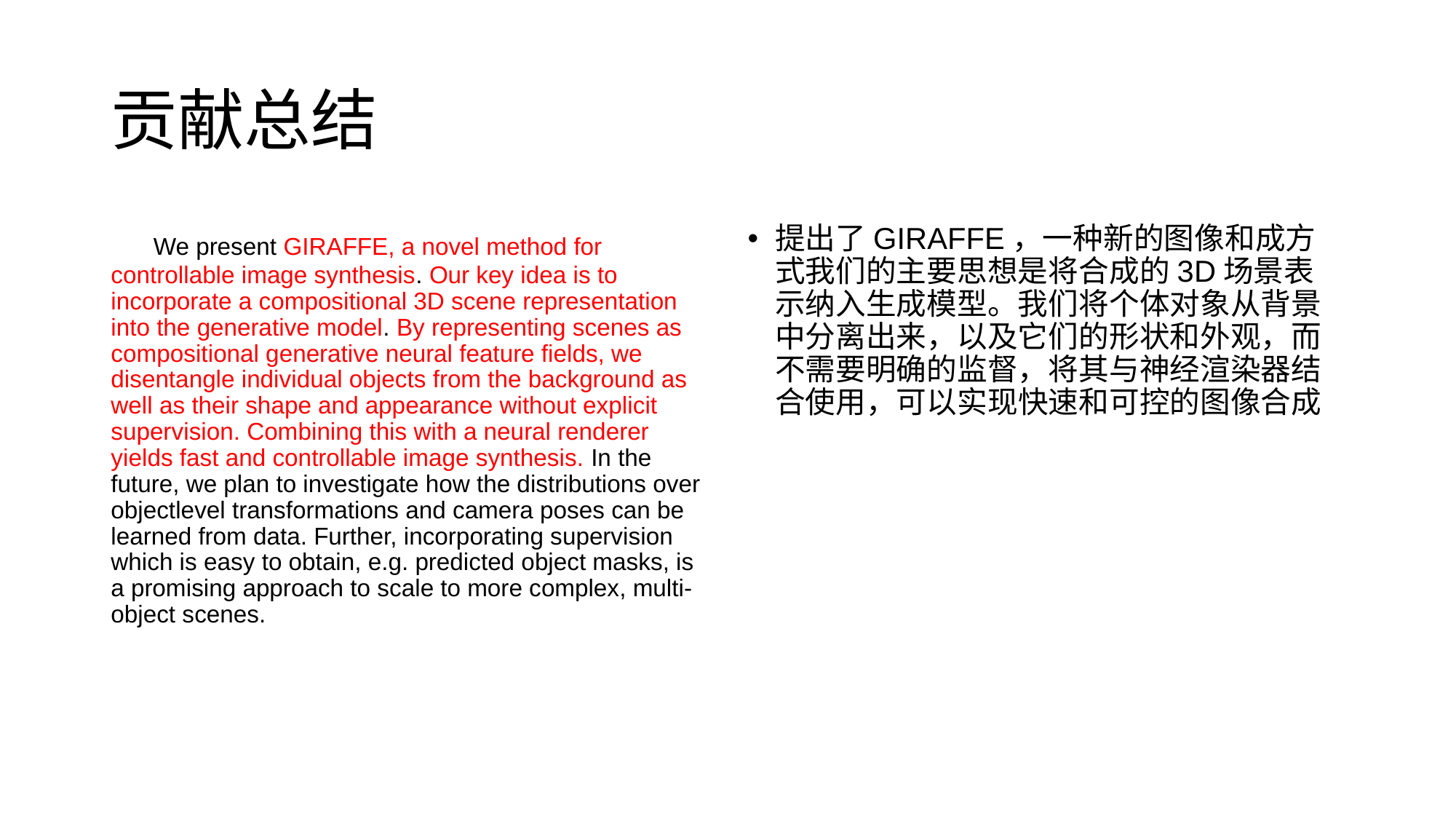

# 贡献总结
     We present GIRAFFE, a novel method for controllable image synthesis. Our key idea is to incorporate a compositional 3D scene representation into the generative model. By representing scenes as compositional generative neural feature fields, we disentangle individual objects from the background as well as their shape and appearance without explicit supervision. Combining this with a neural renderer yields fast and controllable image synthesis. In the future, we plan to investigate how the distributions over objectlevel transformations and camera poses can be learned from data. Further, incorporating supervision which is easy to obtain, e.g. predicted object masks, is a promising approach to scale to more complex, multi-object scenes.
提出了GIRAFFE，一种新的图像和成方式我们的主要思想是将合成的3D场景表示纳入生成模型。我们将个体对象从背景中分离出来，以及它们的形状和外观，而不需要明确的监督，将其与神经渲染器结合使用，可以实现快速和可控的图像合成